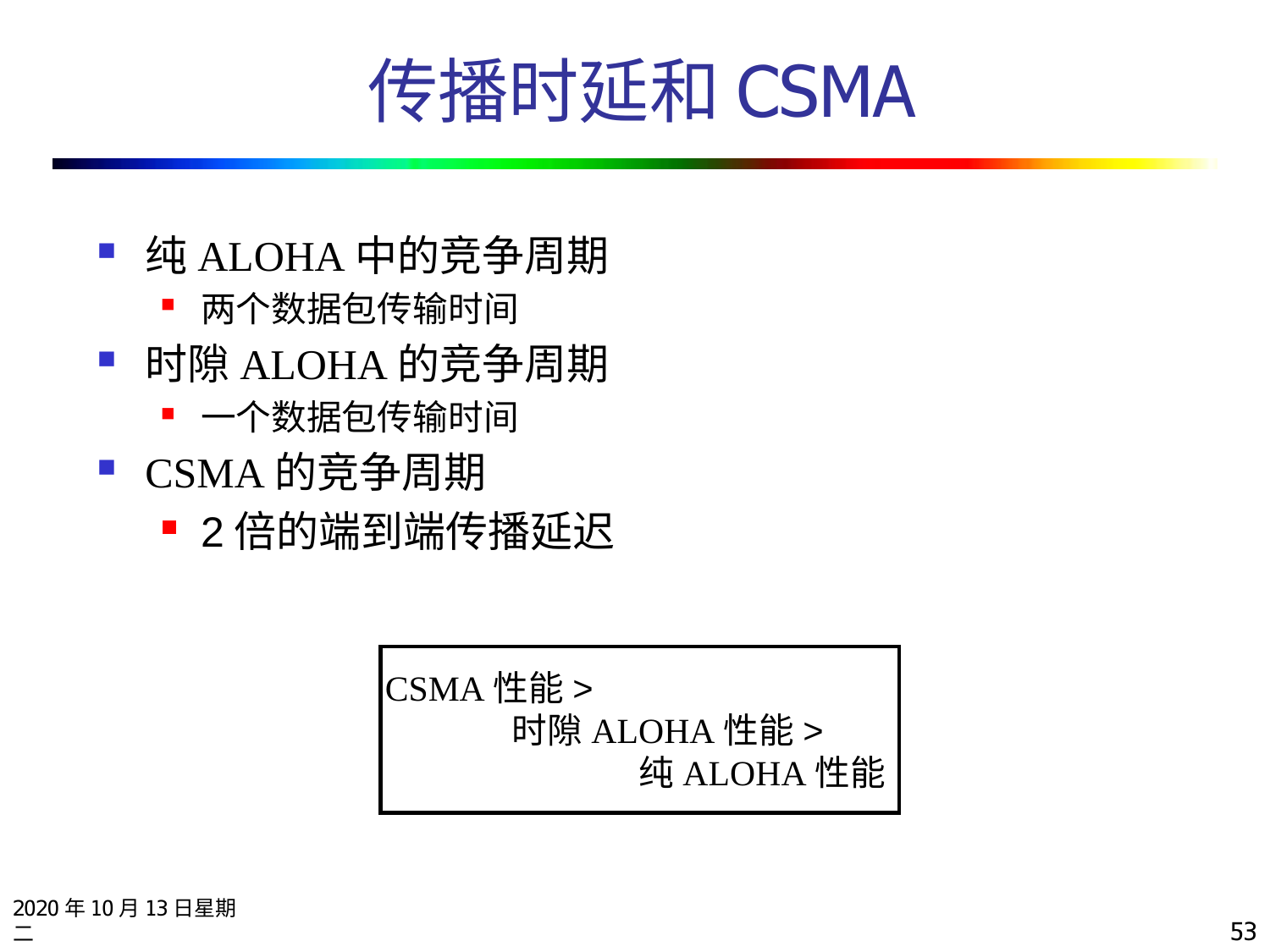

# 传播时延和CSMA
纯ALOHA中的竞争周期
两个数据包传输时间
时隙ALOHA的竞争周期
一个数据包传输时间
CSMA的竞争周期
2倍的端到端传播延迟

CSMA性能>
	时隙ALOHA性能>
		纯ALOHA性能
2020年10月13日星期二
53